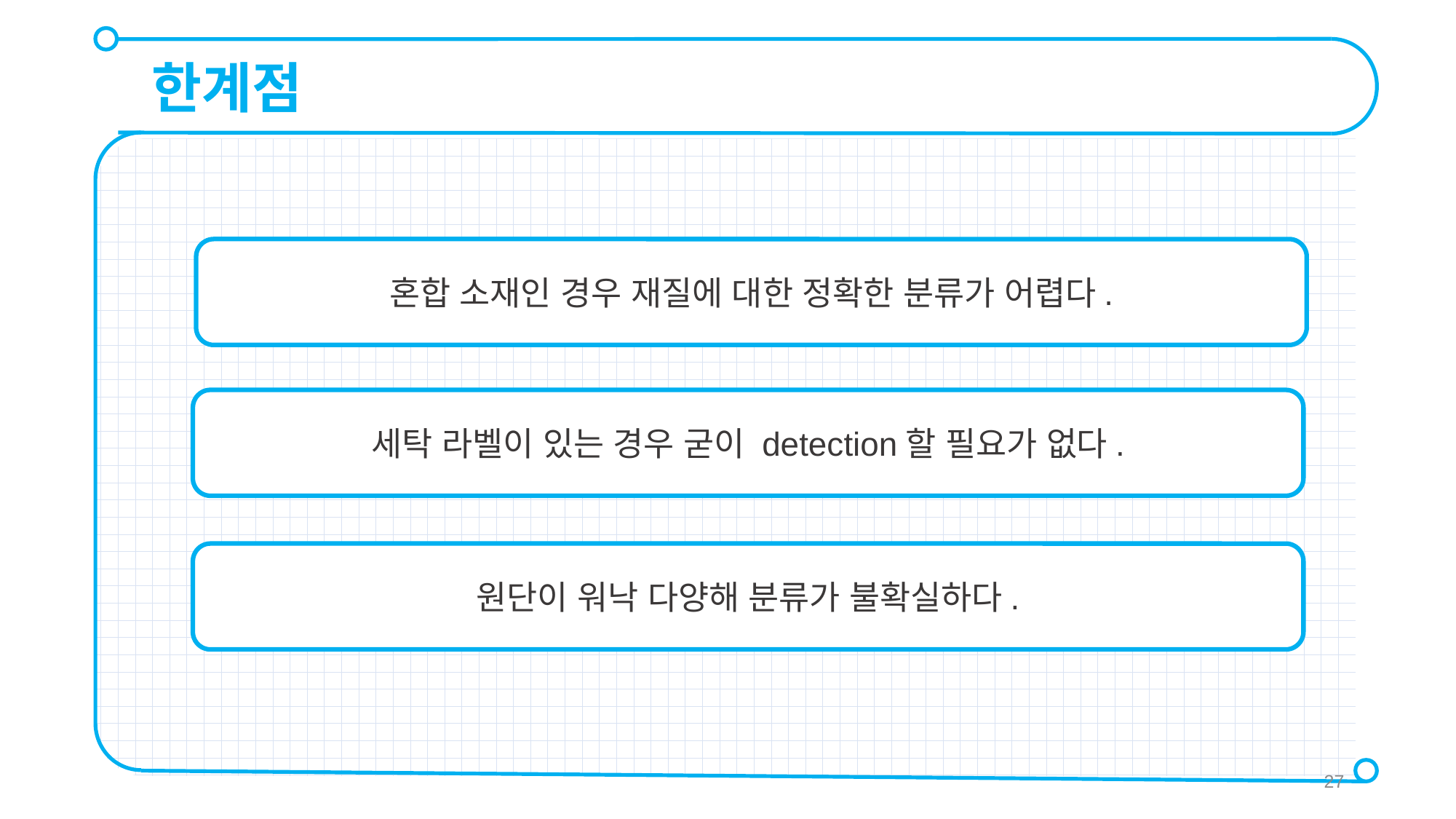

한계점

혼합 소재인 경우 재질에 대한 정확한 분류가 어렵다.

세탁 라벨이 있는 경우 굳이 detection할 필요가 없다.
원단이 워낙 다양해 분류가 불확실하다.
27